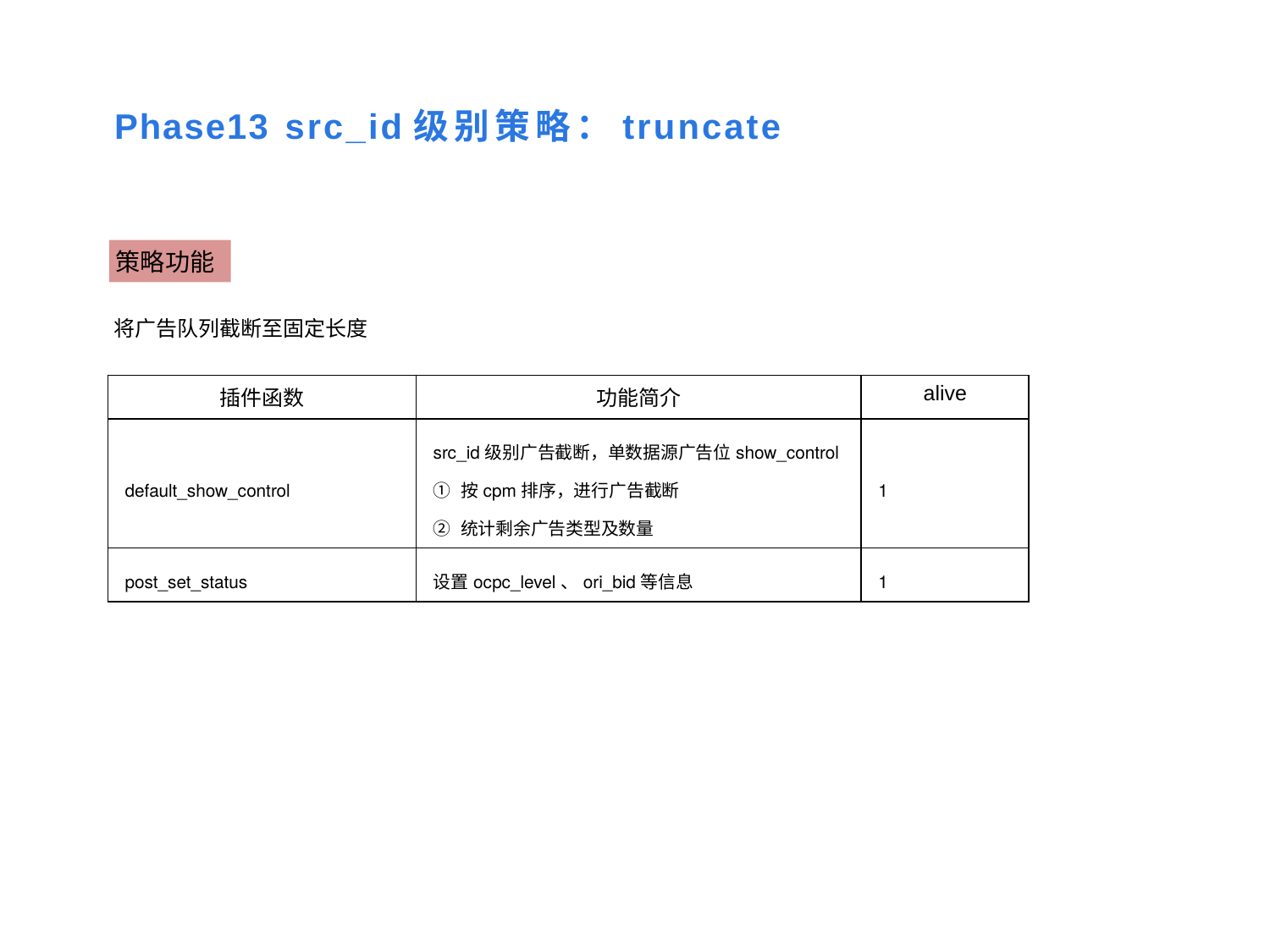

Phase13 src_id级别策略：truncate
策略功能
将广告队列截断至固定长度
| 插件函数 | 功能简介 | alive |
| --- | --- | --- |
| default\_show\_control | src\_id级别广告截断，单数据源广告位show\_control ① 按cpm排序，进行广告截断 ② 统计剩余广告类型及数量 | 1 |
| post\_set\_status | 设置ocpc\_level、ori\_bid等信息 | 1 |